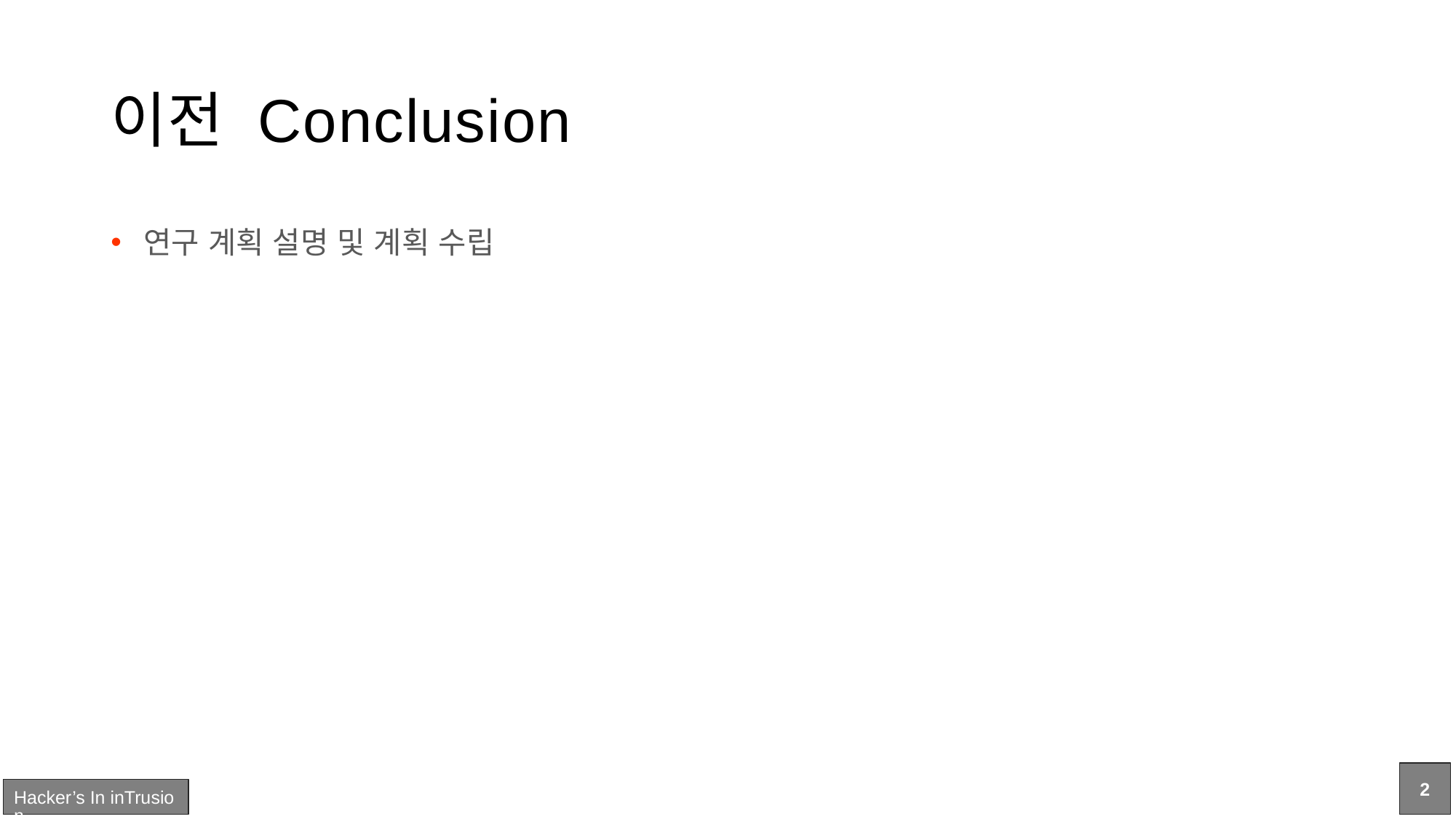

# 이전 Conclusion
연구 계획 설명 및 계획 수립
2
Hacker’s In inTrusion